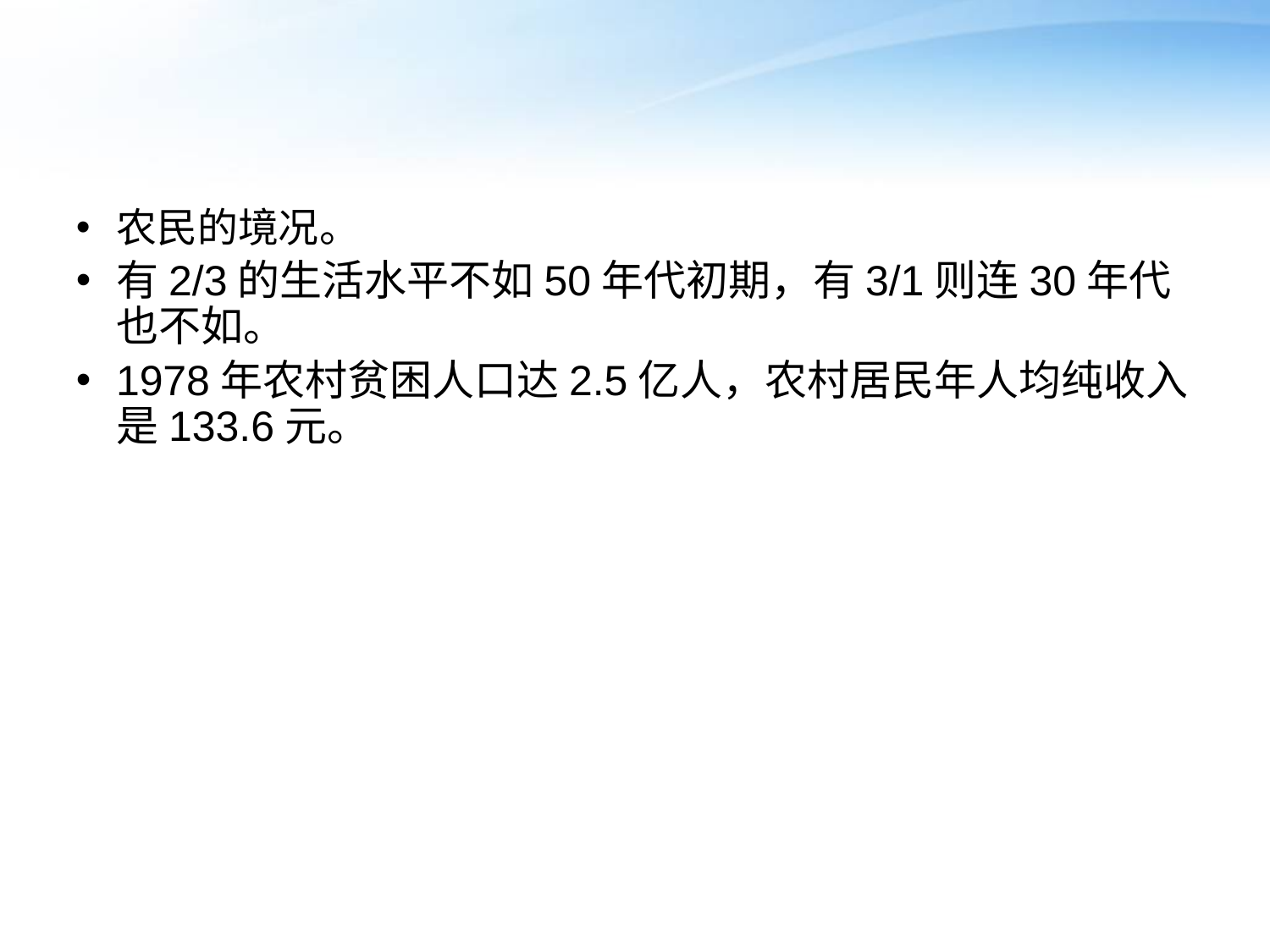

#
农民的境况。
有2/3的生活水平不如50年代初期，有3/1则连30年代也不如。
1978年农村贫困人口达2.5亿人，农村居民年人均纯收入是133.6元。